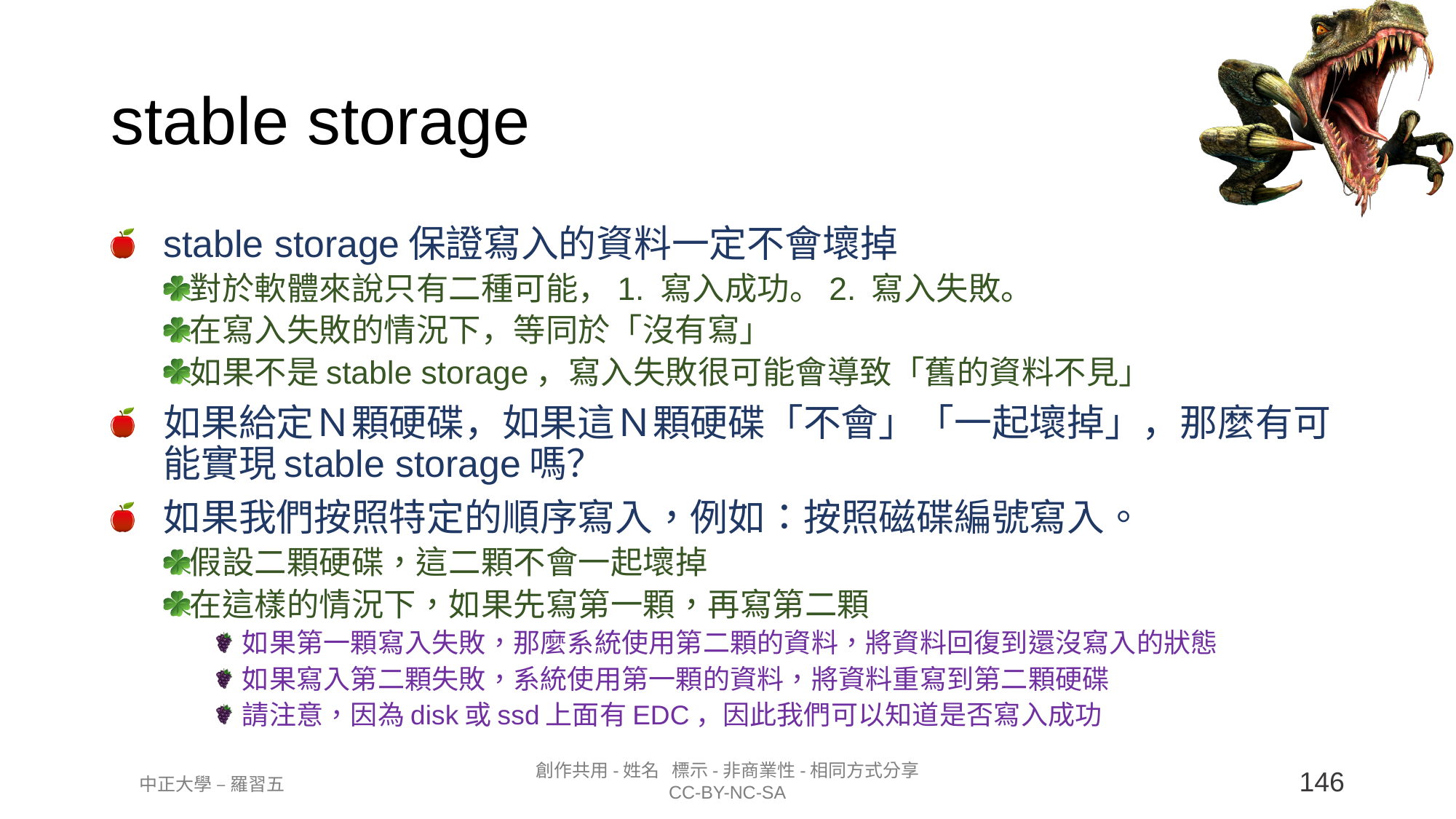

# stable storage
stable storage保證寫入的資料一定不會壞掉
對於軟體來說只有二種可能，1. 寫入成功。2. 寫入失敗。
在寫入失敗的情況下，等同於「沒有寫」
如果不是stable storage，寫入失敗很可能會導致「舊的資料不見」
如果給定Ｎ顆硬碟，如果這Ｎ顆硬碟「不會」「一起壞掉」，那麼有可能實現stable storage嗎？
如果我們按照特定的順序寫入，例如：按照磁碟編號寫入。
假設二顆硬碟，這二顆不會一起壞掉
在這樣的情況下，如果先寫第一顆，再寫第二顆
如果第一顆寫入失敗，那麼系統使用第二顆的資料，將資料回復到還沒寫入的狀態
如果寫入第二顆失敗，系統使用第一顆的資料，將資料重寫到第二顆硬碟
請注意，因為disk或ssd上面有EDC，因此我們可以知道是否寫入成功